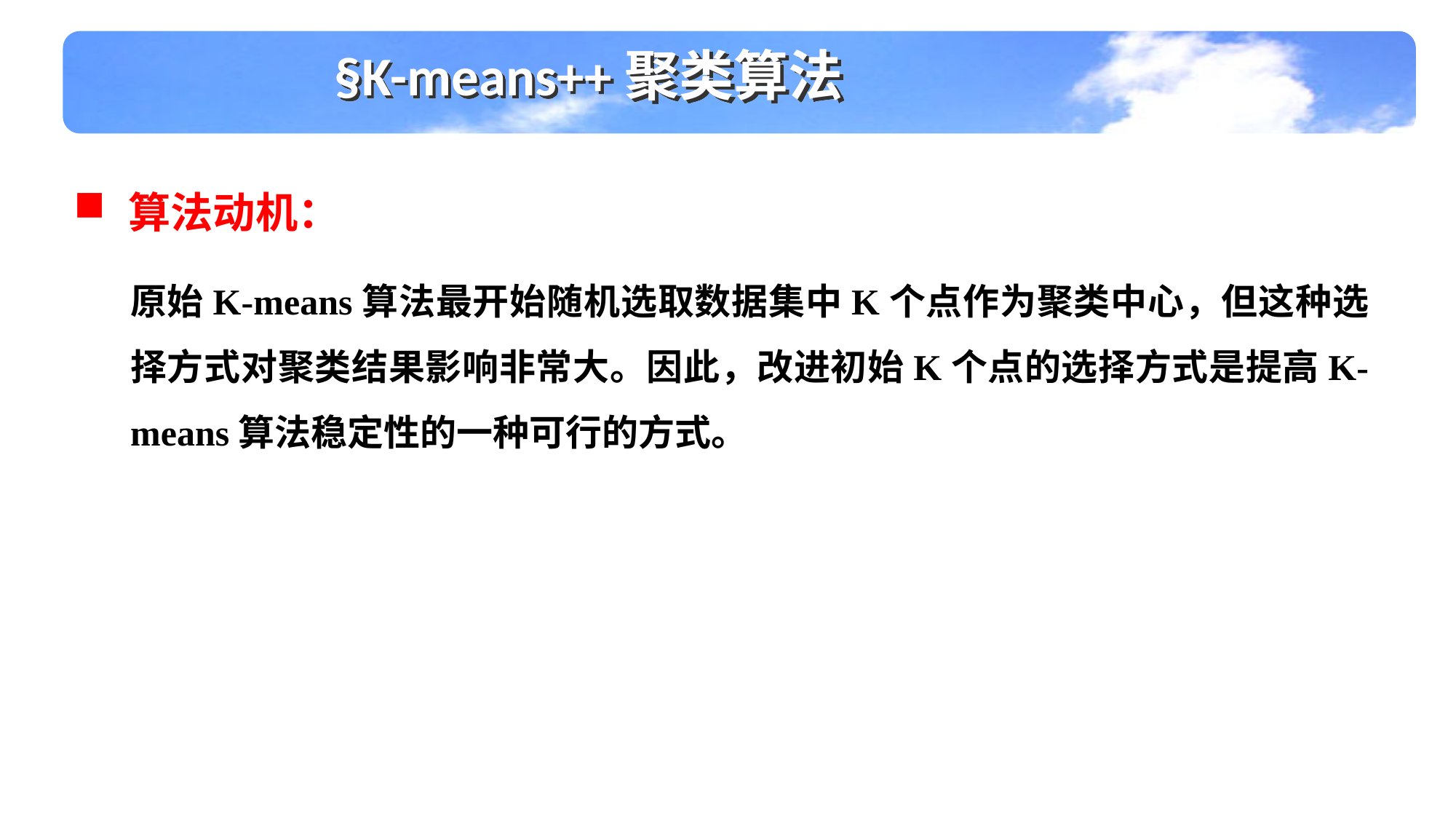

§K-means++聚类算法
算法动机：
原始K-means算法最开始随机选取数据集中K个点作为聚类中心，但这种选择方式对聚类结果影响非常大。因此，改进初始K个点的选择方式是提高K-means算法稳定性的一种可行的方式。